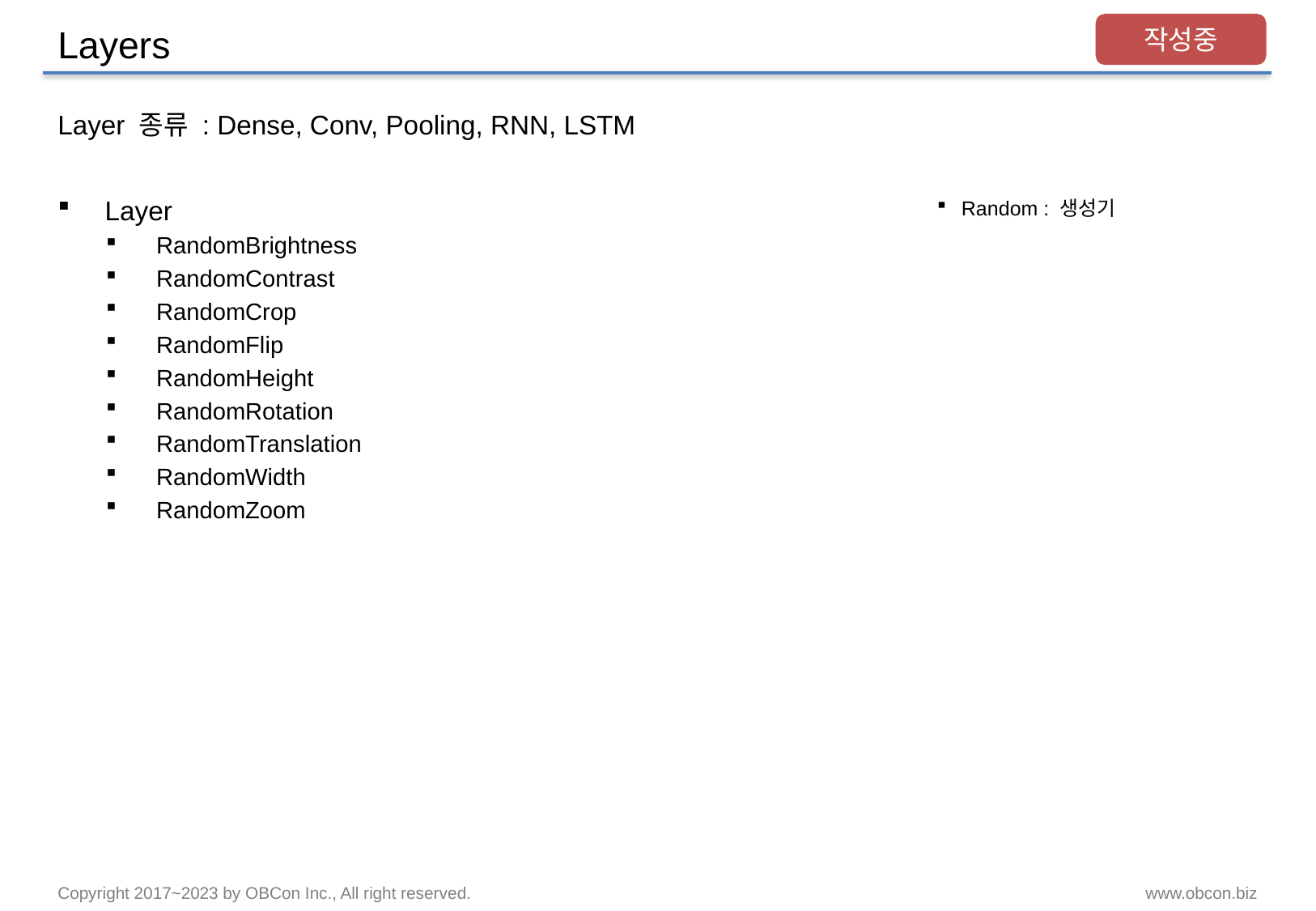

# Layers
작성중
Layer 종류 : Dense, Conv, Pooling, RNN, LSTM
Layer
RandomBrightness
RandomContrast
RandomCrop
RandomFlip
RandomHeight
RandomRotation
RandomTranslation
RandomWidth
RandomZoom

Random : 생성기